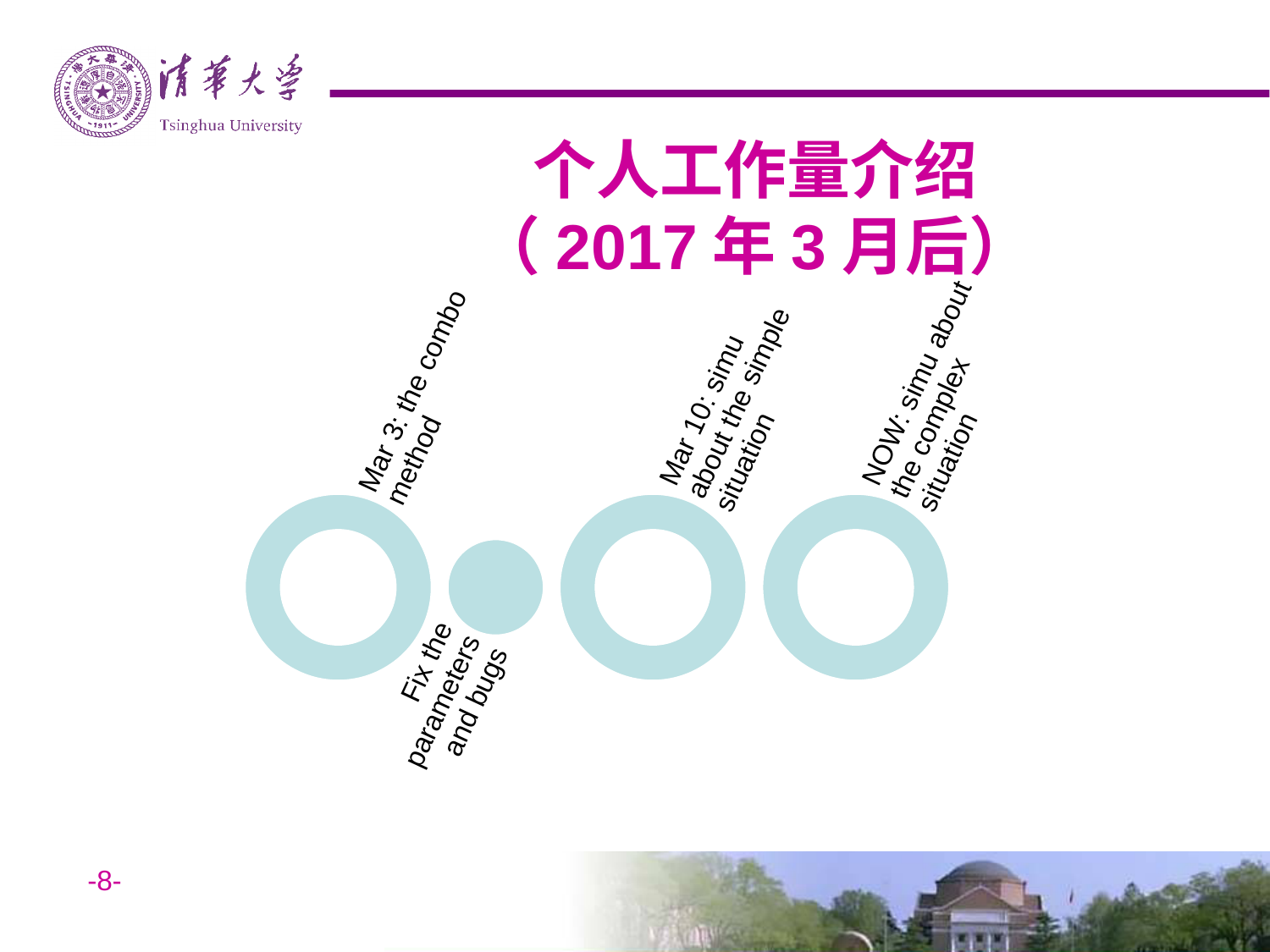

# 个人工作量介绍 （2017年3月后）
Mar 3: the combo method
Fix the parameters and bugs
Mar 10: simu about the simple situation
NOW: simu about the complex situation